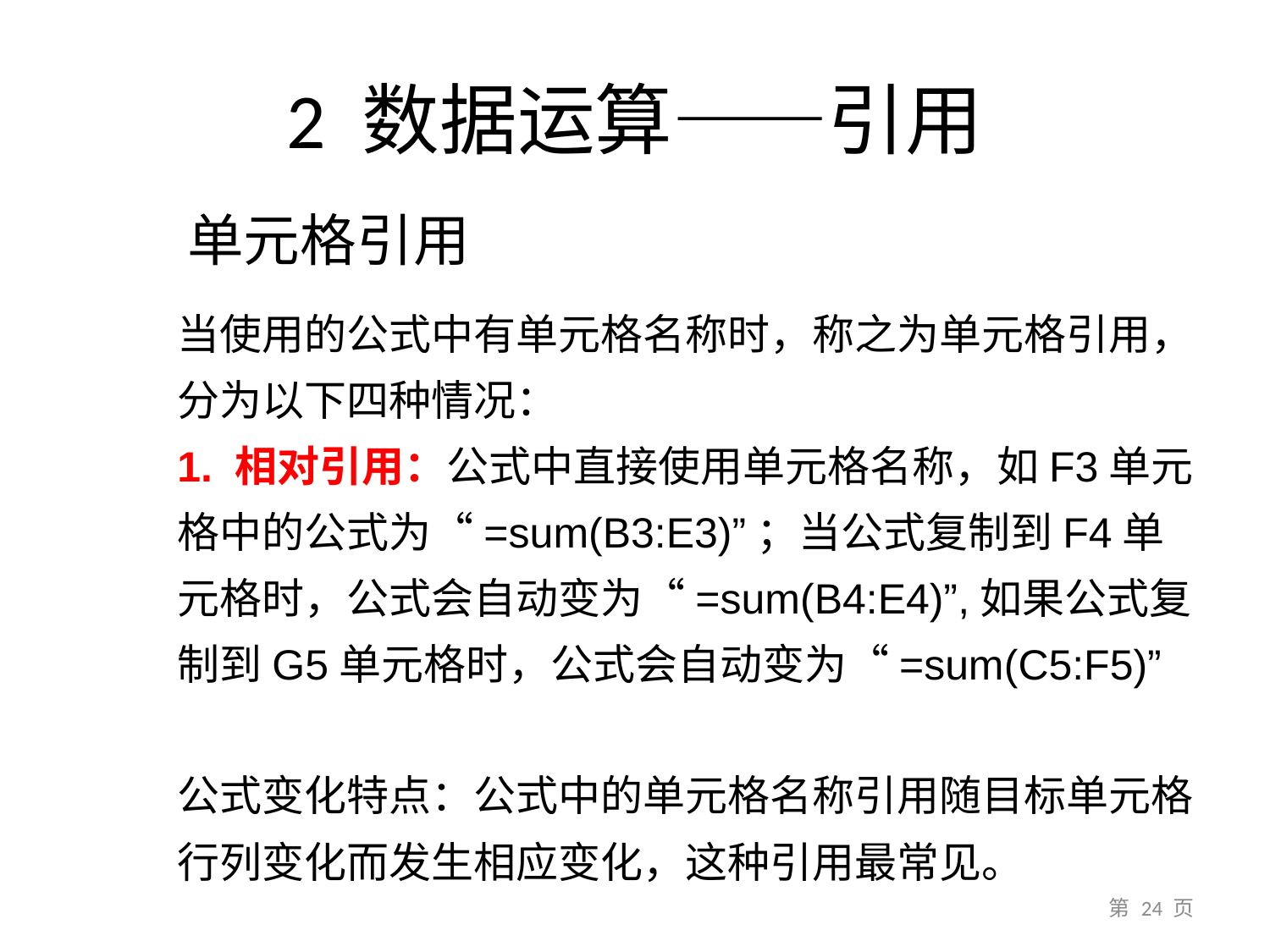

# 2 数据运算——引用
单元格引用
当使用的公式中有单元格名称时，称之为单元格引用，分为以下四种情况：
1. 相对引用：公式中直接使用单元格名称，如F3单元格中的公式为“=sum(B3:E3)”；当公式复制到F4单元格时，公式会自动变为“=sum(B4:E4)”,如果公式复制到G5单元格时，公式会自动变为“=sum(C5:F5)”

公式变化特点：公式中的单元格名称引用随目标单元格行列变化而发生相应变化，这种引用最常见。
第 24 页